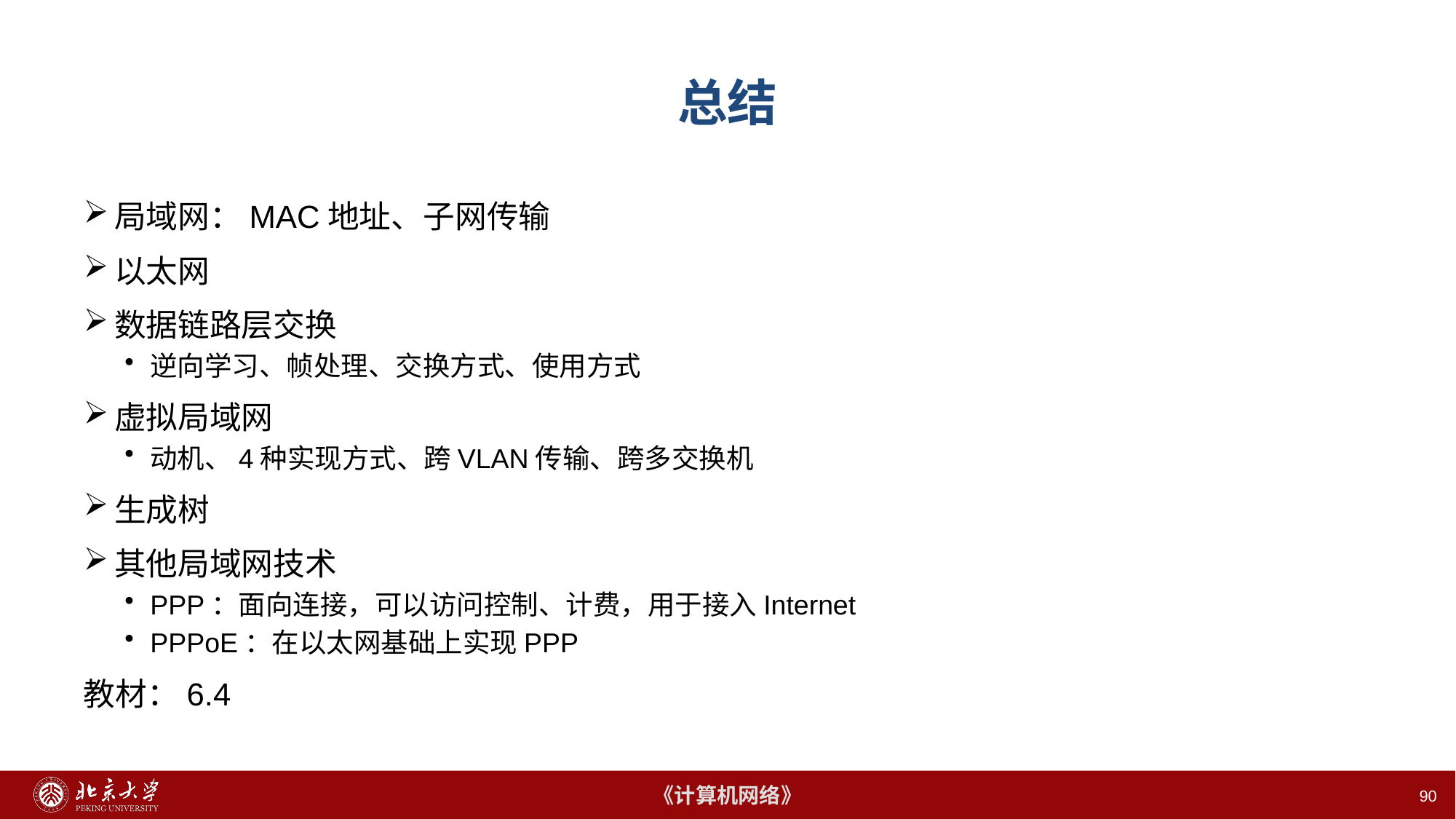

# 总结
局域网：MAC地址、子网传输
以太网
数据链路层交换
逆向学习、帧处理、交换方式、使用方式
虚拟局域网
动机、4种实现方式、跨VLAN传输、跨多交换机
生成树
其他局域网技术
PPP：面向连接，可以访问控制、计费，用于接入Internet
PPPoE：在以太网基础上实现PPP
教材：6.4

90